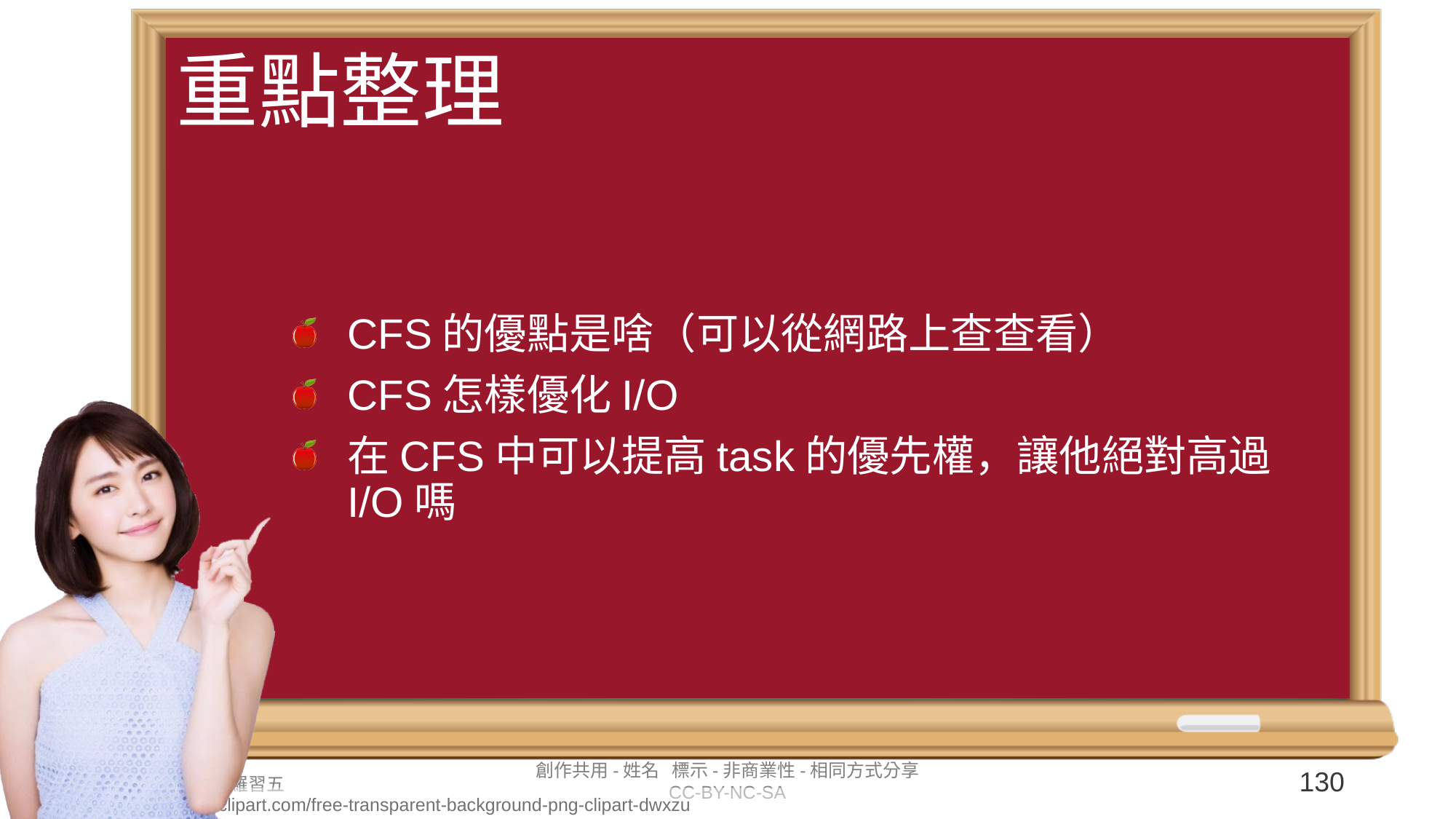

CFS的優點是啥（可以從網路上查查看）
CFS怎樣優化I/O
在CFS中可以提高task的優先權，讓他絕對高過I/O嗎